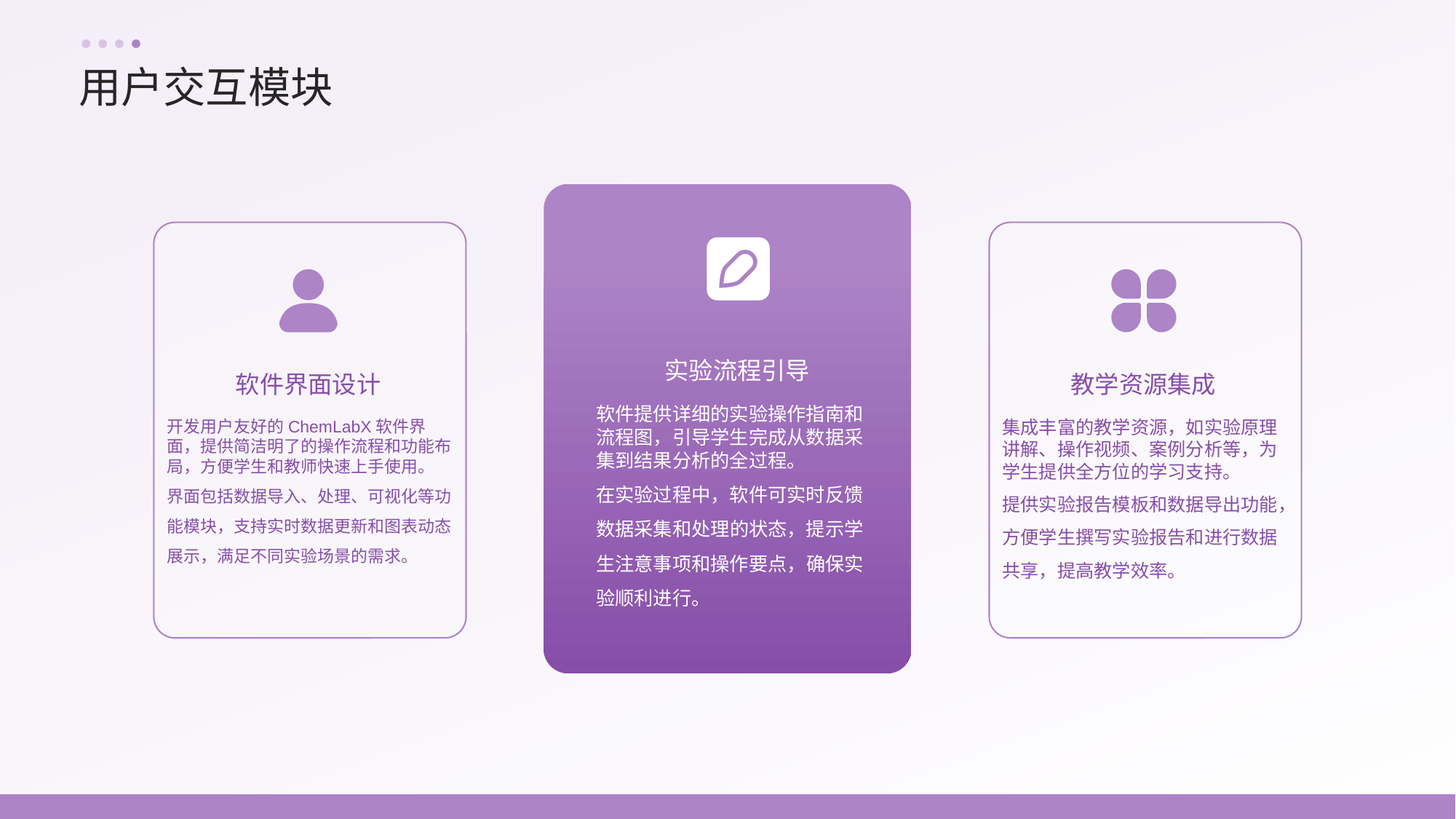

用户交互模块

实验流程引导
软件界面设计
教学资源集成
软件提供详细的实验操作指南和流程图，引导学生完成从数据采集到结果分析的全过程。
在实验过程中，软件可实时反馈数据采集和处理的状态，提示学生注意事项和操作要点，确保实验顺利进行。
开发用户友好的ChemLabX软件界面，提供简洁明了的操作流程和功能布局，方便学生和教师快速上手使用。
界面包括数据导入、处理、可视化等功能模块，支持实时数据更新和图表动态展示，满足不同实验场景的需求。
集成丰富的教学资源，如实验原理讲解、操作视频、案例分析等，为学生提供全方位的学习支持。
提供实验报告模板和数据导出功能，方便学生撰写实验报告和进行数据共享，提高教学效率。